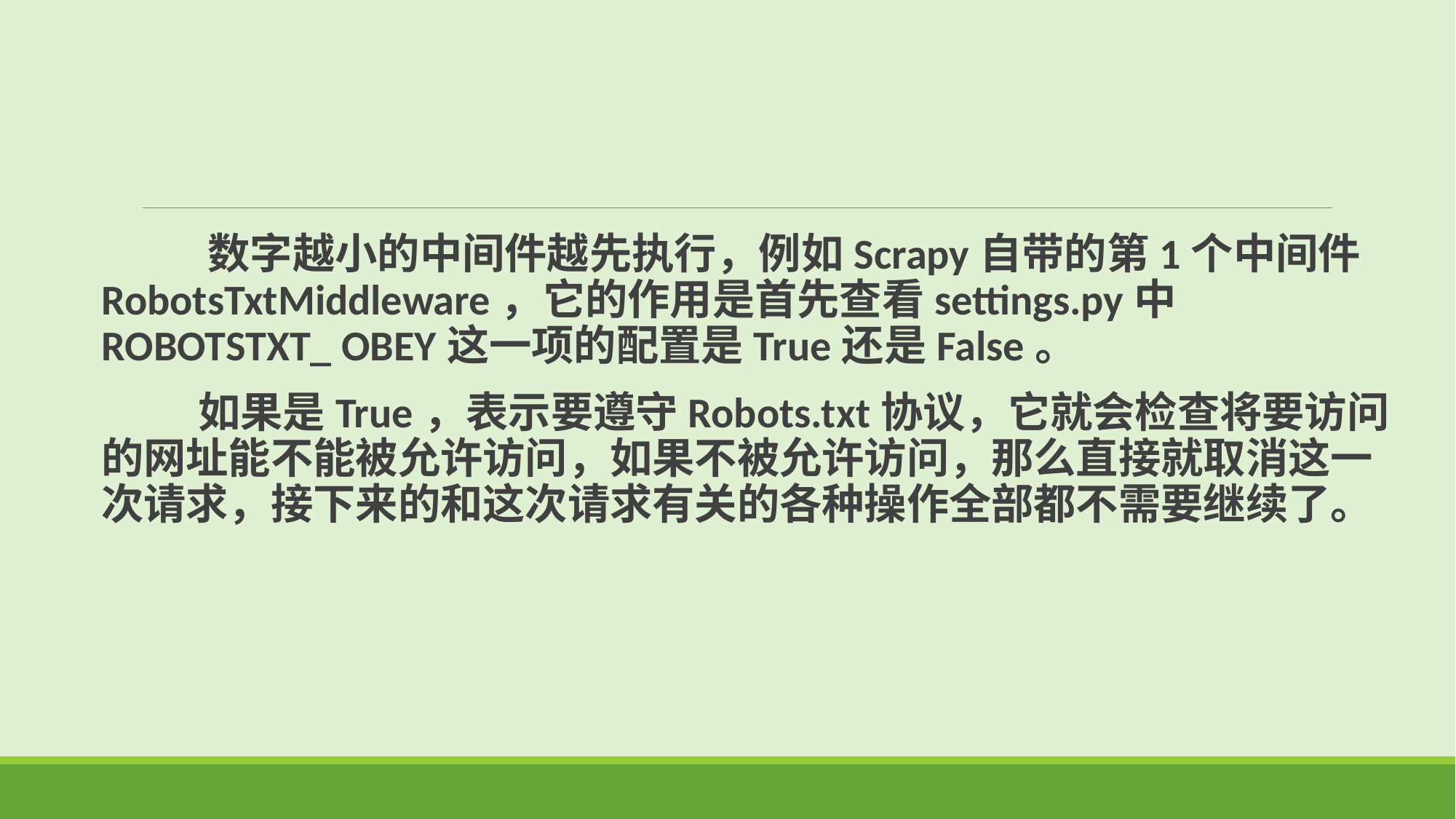

数字越小的中间件越先执行，例如Scrapy自带的第1个中间件RobotsTxtMiddleware，它的作用是首先查看settings.py中ROBOTSTXT_ OBEY这一项的配置是True还是False。
         如果是True，表示要遵守Robots.txt协议，它就会检查将要访问的网址能不能被允许访问，如果不被允许访问，那么直接就取消这一次请求，接下来的和这次请求有关的各种操作全部都不需要继续了。